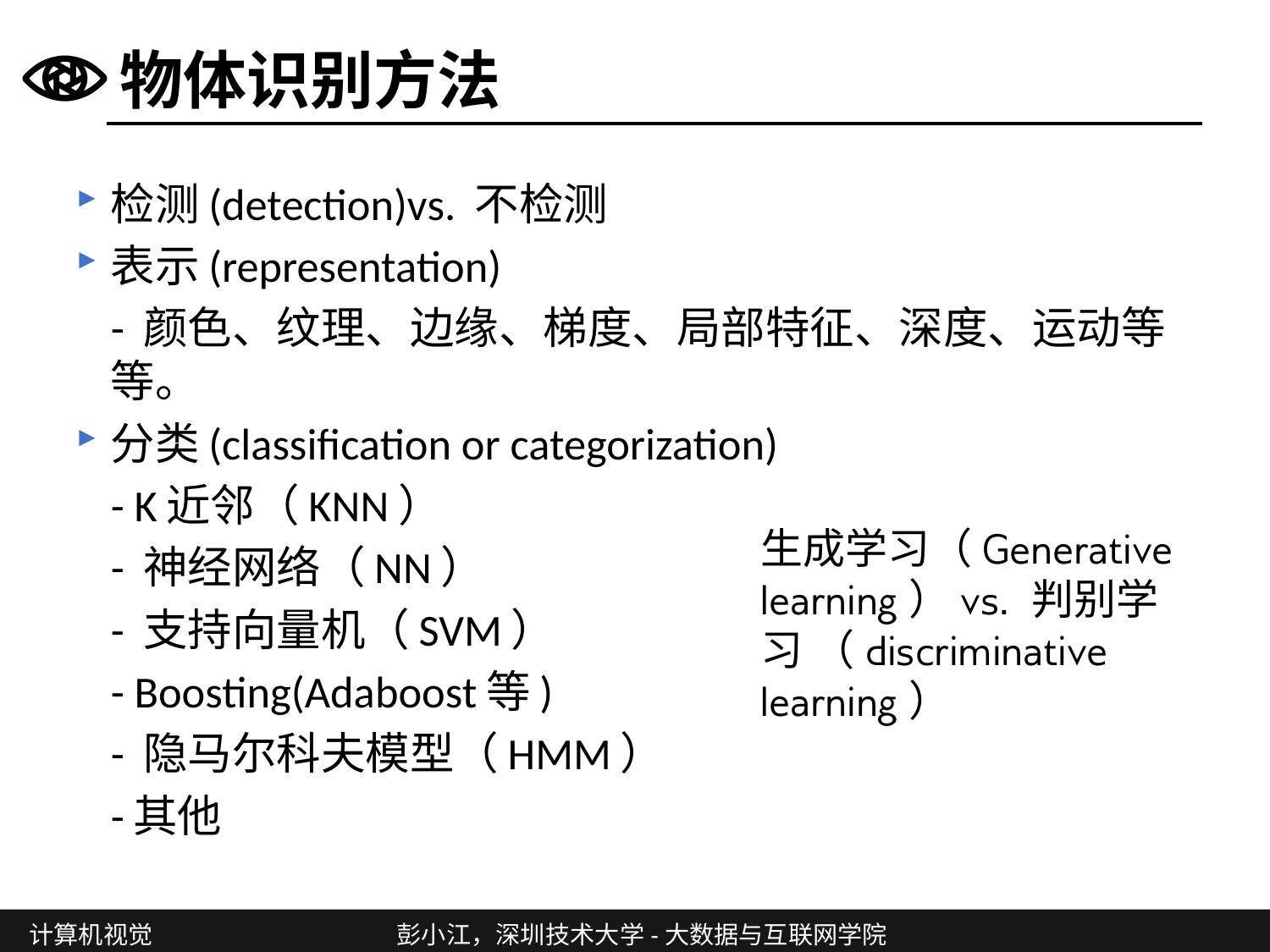

# 物体识别方法
检测(detection)vs. 不检测
表示(representation)
	- 颜色、纹理、边缘、梯度、局部特征、深度、运动等等。
分类(classification or categorization)
	- K近邻（KNN）
	- 神经网络（NN）
	- 支持向量机（SVM）
	- Boosting(Adaboost等)
	- 隐马尔科夫模型（HMM）
	-其他

生成学习（Generative learning）vs. 判别学习 （discriminative learning）